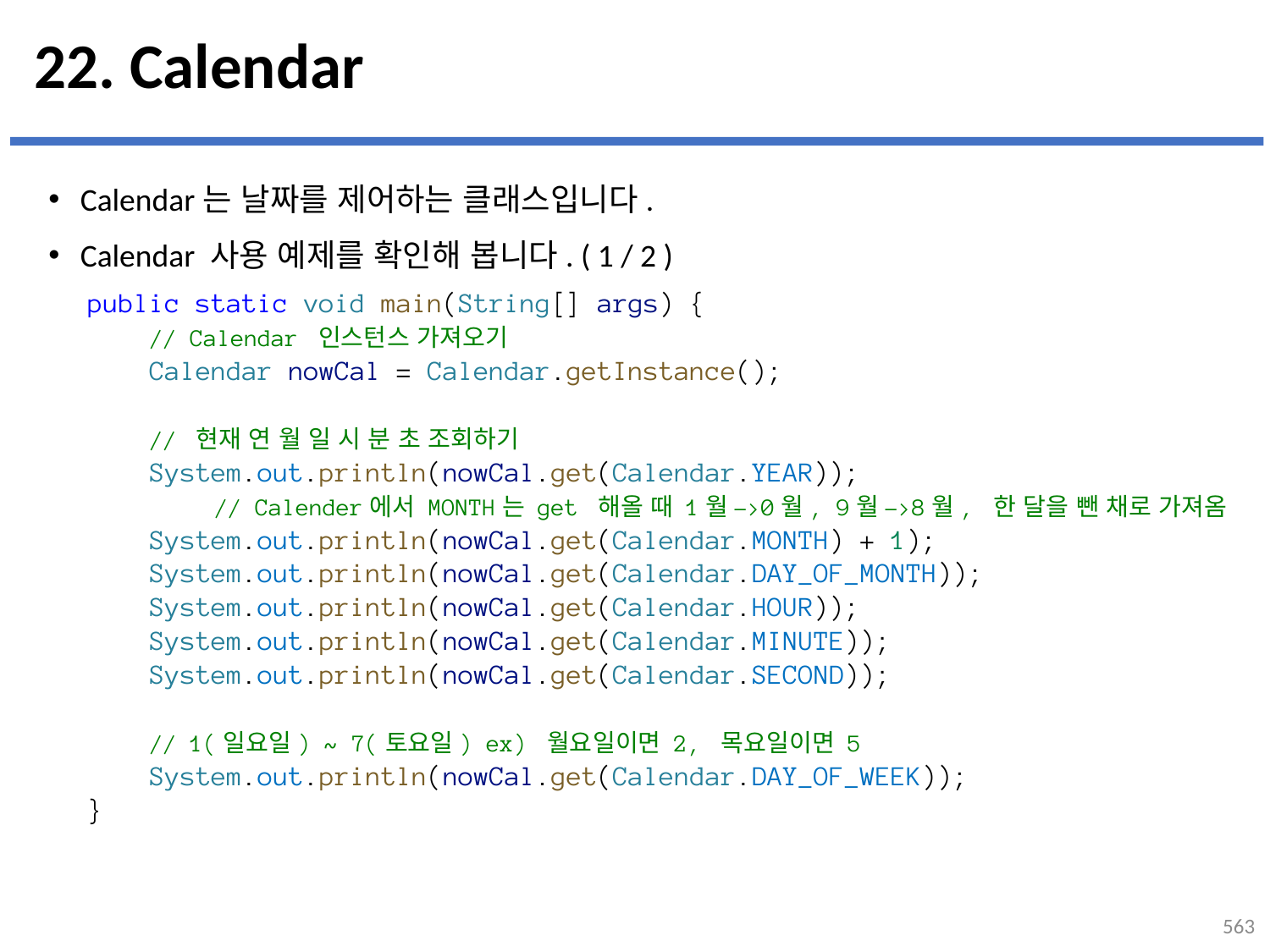

# 22. Calendar
Calendar는 날짜를 제어하는 클래스입니다.
Calendar 사용 예제를 확인해 봅니다. ( 1 / 2 )
public static void main(String[] args) {
    // Calendar 인스턴스 가져오기
    Calendar nowCal = Calendar.getInstance();
    // 현재 연 월 일 시 분 초 조회하기
    System.out.println(nowCal.get(Calendar.YEAR));
	// Calender에서 MONTH는 get 해올 때 1월->0월, 9월->8월, 한 달을 뺀 채로 가져옴
    System.out.println(nowCal.get(Calendar.MONTH) + 1);
    System.out.println(nowCal.get(Calendar.DAY_OF_MONTH));
    System.out.println(nowCal.get(Calendar.HOUR));
    System.out.println(nowCal.get(Calendar.MINUTE));
    System.out.println(nowCal.get(Calendar.SECOND));

    // 1(일요일) ~ 7(토요일) ex) 월요일이면 2, 목요일이면 5
    System.out.println(nowCal.get(Calendar.DAY_OF_WEEK));
}
563